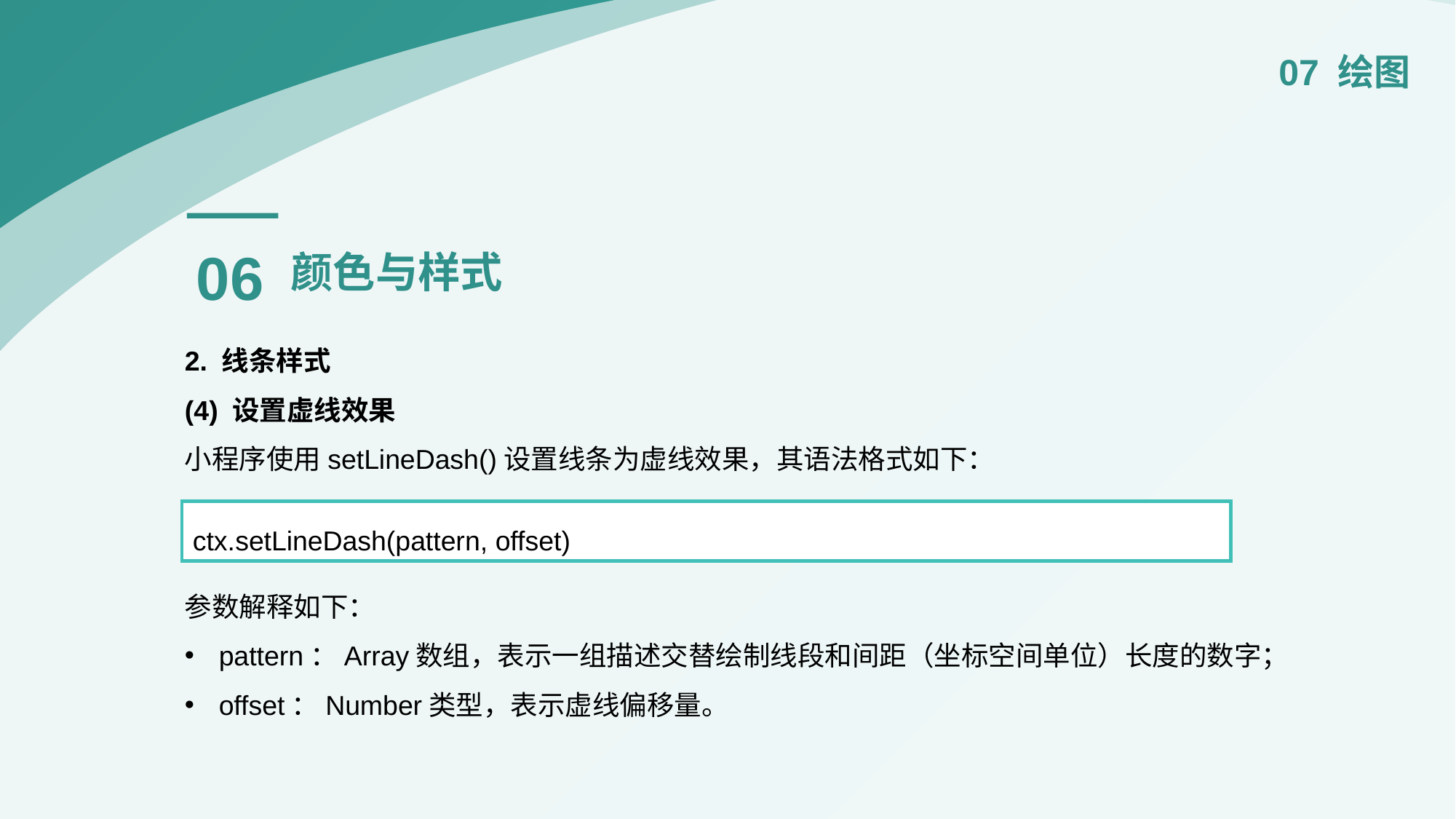

07 绘图
06

颜色与样式
2. 线条样式
(4) 设置虚线效果
小程序使用setLineDash()设置线条为虚线效果，其语法格式如下：

参数解释如下：
pattern：Array数组，表示一组描述交替绘制线段和间距（坐标空间单位）长度的数字；
offset：Number类型，表示虚线偏移量。
ctx.setLineDash(pattern, offset)